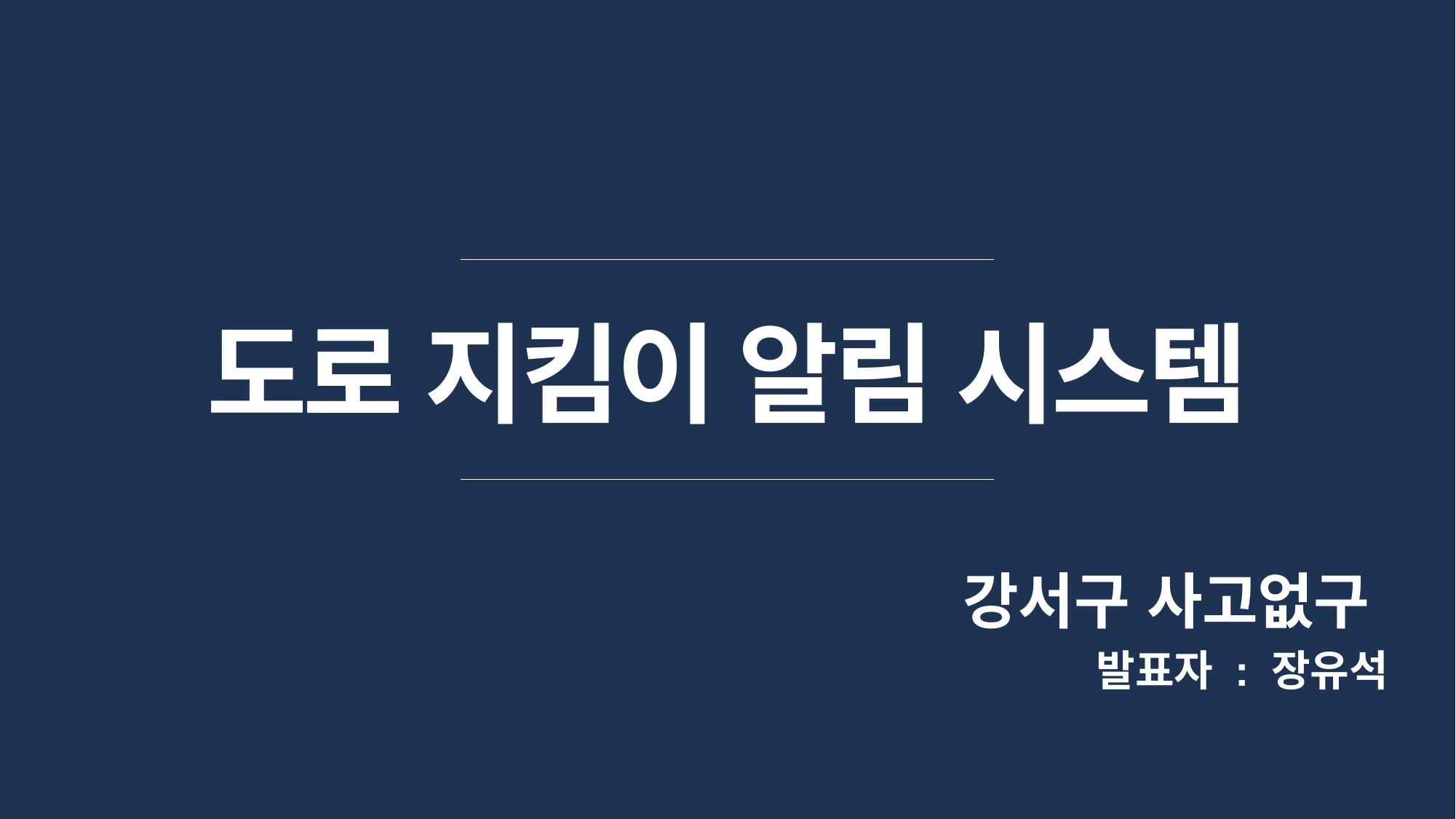

도로 지킴이 알림 시스템
강서구 사고없구
발표자 : 장유석